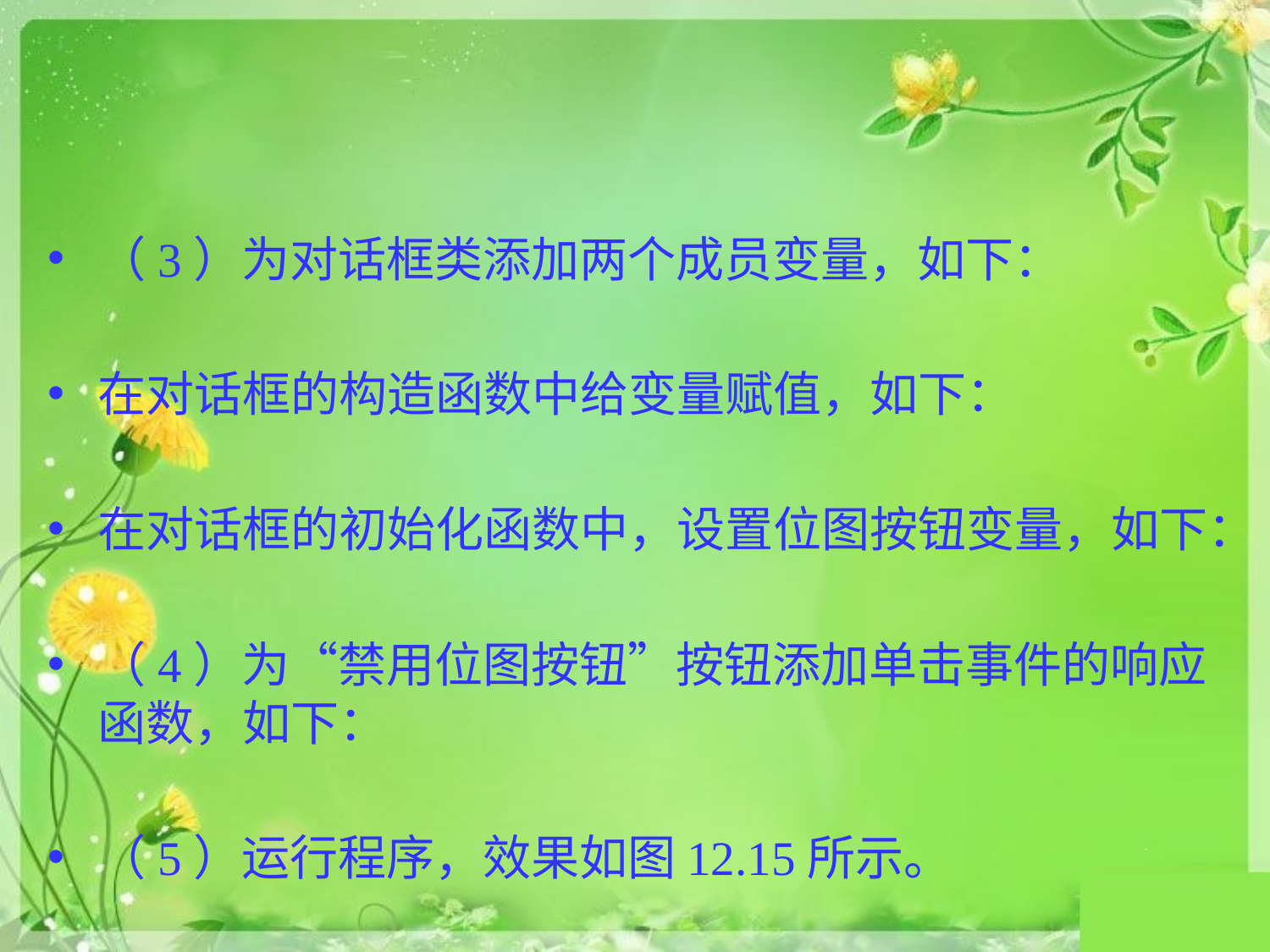

#
（3）为对话框类添加两个成员变量，如下：

在对话框的构造函数中给变量赋值，如下：

在对话框的初始化函数中，设置位图按钮变量，如下：

（4）为“禁用位图按钮”按钮添加单击事件的响应函数，如下：

（5）运行程序，效果如图12.15所示。